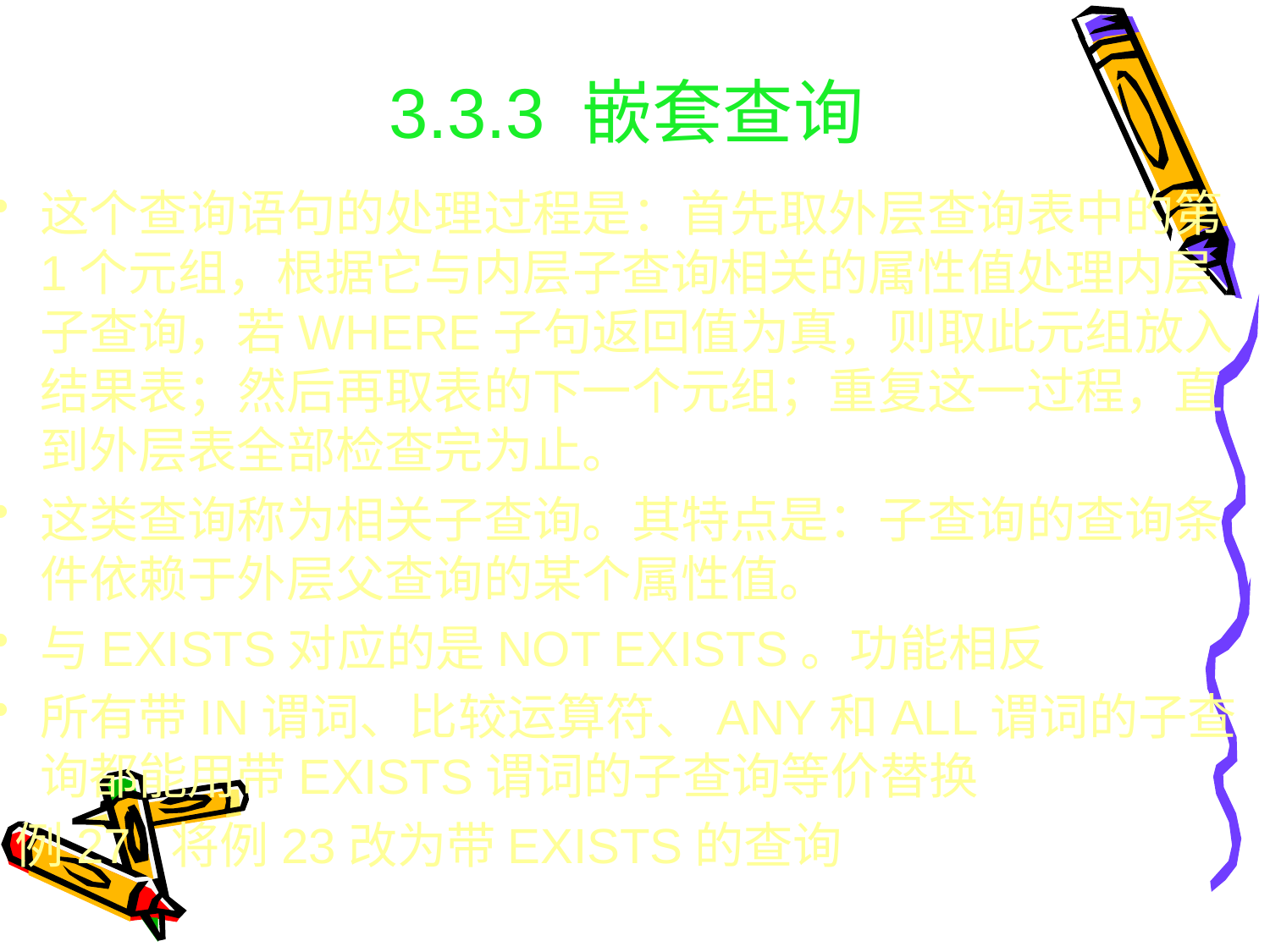

# 3.3.3 嵌套查询
这个查询语句的处理过程是：首先取外层查询表中的第1个元组，根据它与内层子查询相关的属性值处理内层子查询，若WHERE子句返回值为真，则取此元组放入结果表；然后再取表的下一个元组；重复这一过程，直到外层表全部检查完为止。
这类查询称为相关子查询。其特点是：子查询的查询条件依赖于外层父查询的某个属性值。
与EXISTS对应的是NOT EXISTS。功能相反
所有带IN谓词、比较运算符、ANY和ALL谓词的子查询都能用带EXISTS谓词的子查询等价替换
 例27  将例23改为带EXISTS的查询